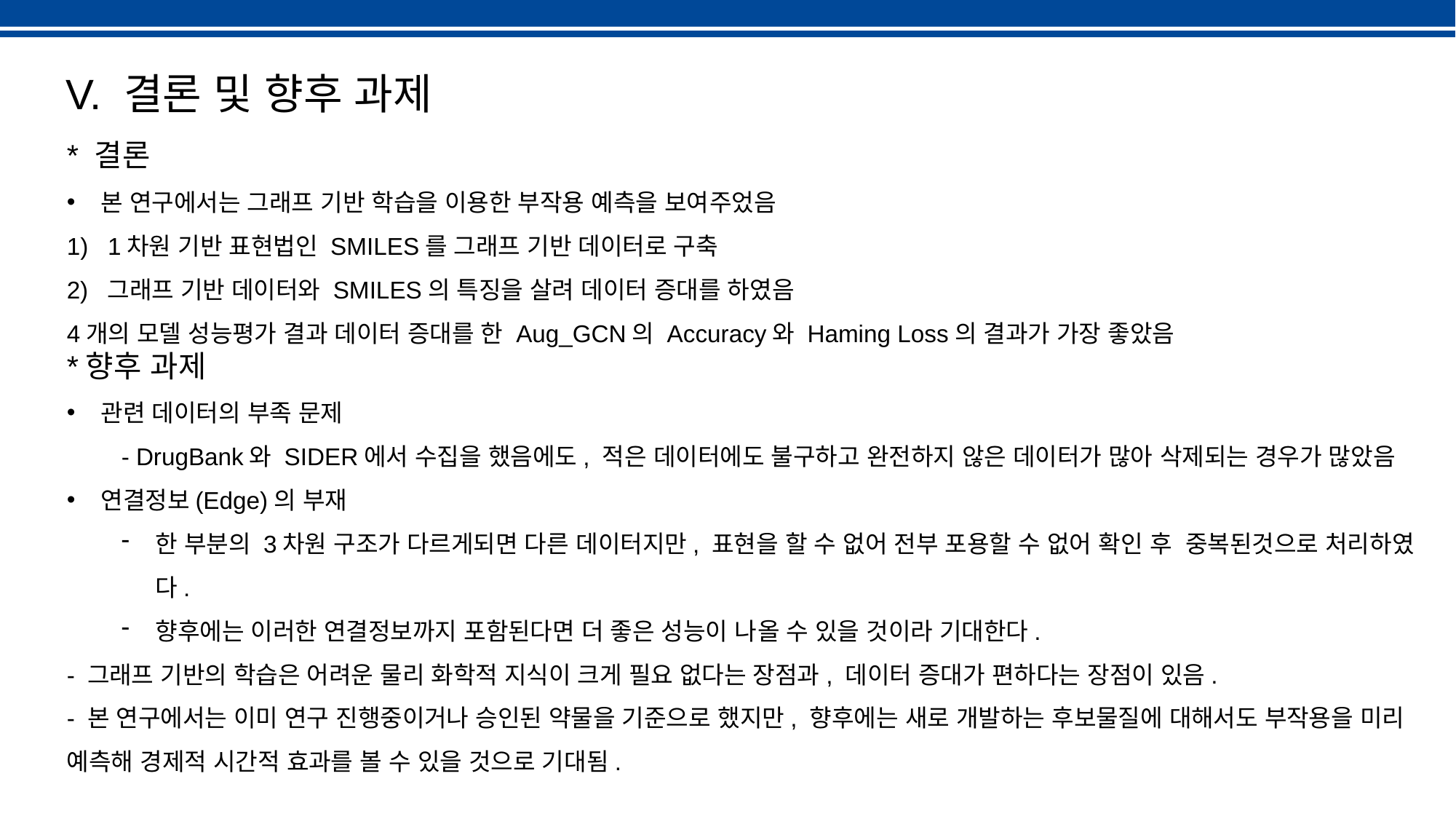

V. 결론 및 향후 과제

* 결론
본 연구에서는 그래프 기반 학습을 이용한 부작용 예측을 보여주었음
1차원 기반 표현법인 SMILES를 그래프 기반 데이터로 구축
2)  그래프 기반 데이터와 SMILES의 특징을 살려 데이터 증대를 하였음
4개의 모델 성능평가 결과 데이터 증대를 한 Aug_GCN의 Accuracy와 Haming Loss의 결과가 가장 좋았음
*향후 과제
관련 데이터의 부족 문제
- DrugBank와 SIDER에서 수집을 했음에도, 적은 데이터에도 불구하고 완전하지 않은 데이터가 많아 삭제되는 경우가 많았음
연결정보(Edge)의 부재
한 부분의 3차원 구조가 다르게되면 다른 데이터지만, 표현을 할 수 없어 전부 포용할 수 없어 확인 후  중복된것으로 처리하였다.
향후에는 이러한 연결정보까지 포함된다면 더 좋은 성능이 나올 수 있을 것이라 기대한다.
- 그래프 기반의 학습은 어려운 물리 화학적 지식이 크게 필요 없다는 장점과, 데이터 증대가 편하다는 장점이 있음.
- 본 연구에서는 이미 연구 진행중이거나 승인된 약물을 기준으로 했지만, 향후에는 새로 개발하는 후보물질에 대해서도 부작용을 미리 예측해 경제적 시간적 효과를 볼 수 있을 것으로 기대됨.